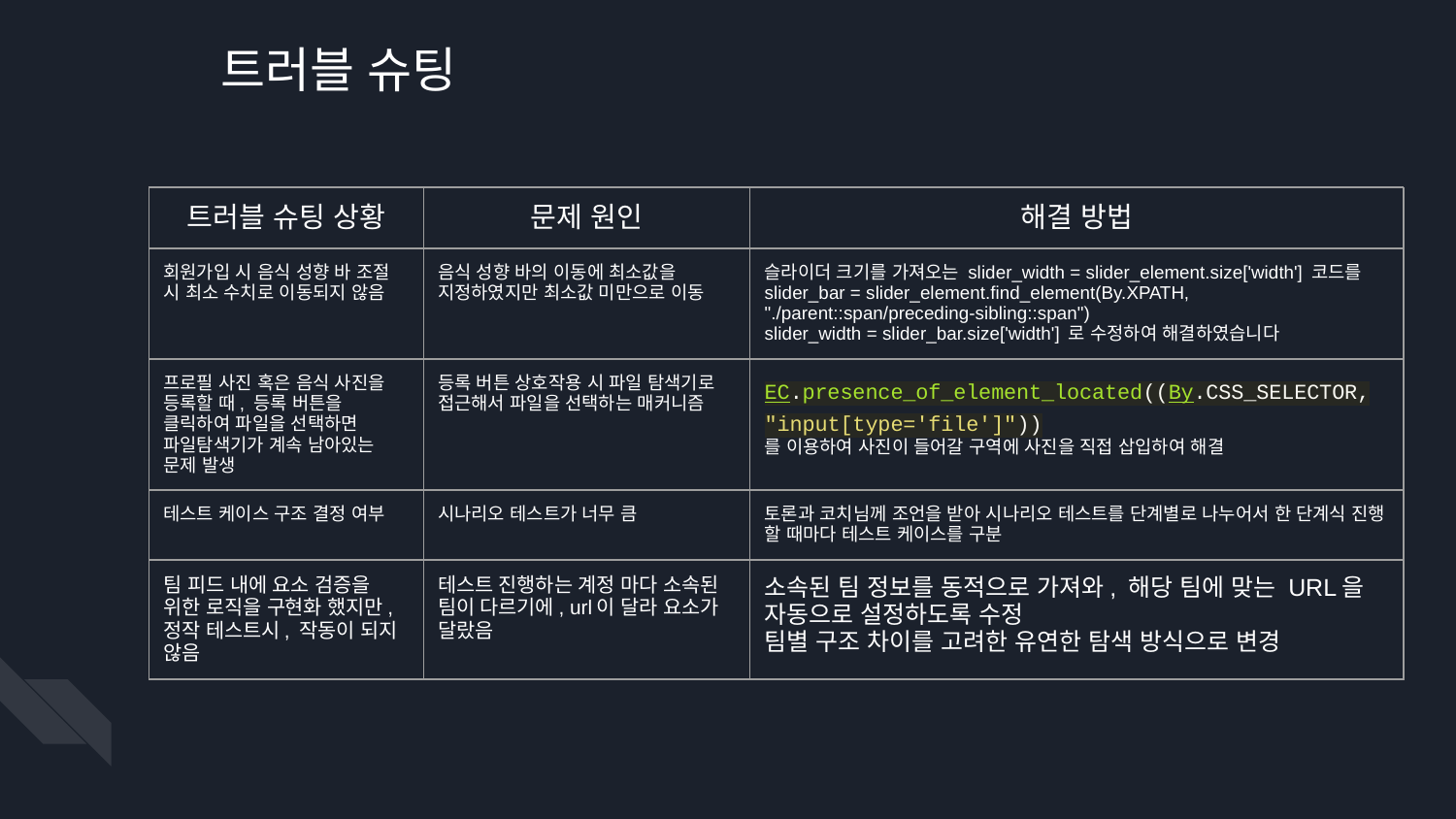

트러블 슈팅
| 트러블 슈팅 상황 | 문제 원인 | 해결 방법 |
| --- | --- | --- |
| 회원가입 시 음식 성향 바 조절 시 최소 수치로 이동되지 않음 | 음식 성향 바의 이동에 최소값을 지정하였지만 최소값 미만으로 이동 | 슬라이더 크기를 가져오는 slider\_width = slider\_element.size['width'] 코드를 slider\_bar = slider\_element.find\_element(By.XPATH, "./parent::span/preceding-sibling::span") slider\_width = slider\_bar.size['width'] 로 수정하여 해결하였습니다 |
| 프로필 사진 혹은 음식 사진을 등록할 때, 등록 버튼을 클릭하여 파일을 선택하면 파일탐색기가 계속 남아있는 문제 발생 | 등록 버튼 상호작용 시 파일 탐색기로 접근해서 파일을 선택하는 매커니즘 | EC.presence\_of\_element\_located((By.CSS\_SELECTOR, "input[type='file']")) 를 이용하여 사진이 들어갈 구역에 사진을 직접 삽입하여 해결 |
| 테스트 케이스 구조 결정 여부 | 시나리오 테스트가 너무 큼 | 토론과 코치님께 조언을 받아 시나리오 테스트를 단계별로 나누어서 한 단계식 진행 할 때마다 테스트 케이스를 구분 |
| 팀 피드 내에 요소 검증을 위한 로직을 구현화 했지만, 정작 테스트시, 작동이 되지 않음 | 테스트 진행하는 계정 마다 소속된 팀이 다르기에, url이 달라 요소가 달랐음 | 소속된 팀 정보를 동적으로 가져와, 해당 팀에 맞는 URL을 자동으로 설정하도록 수정 팀별 구조 차이를 고려한 유연한 탐색 방식으로 변경 |